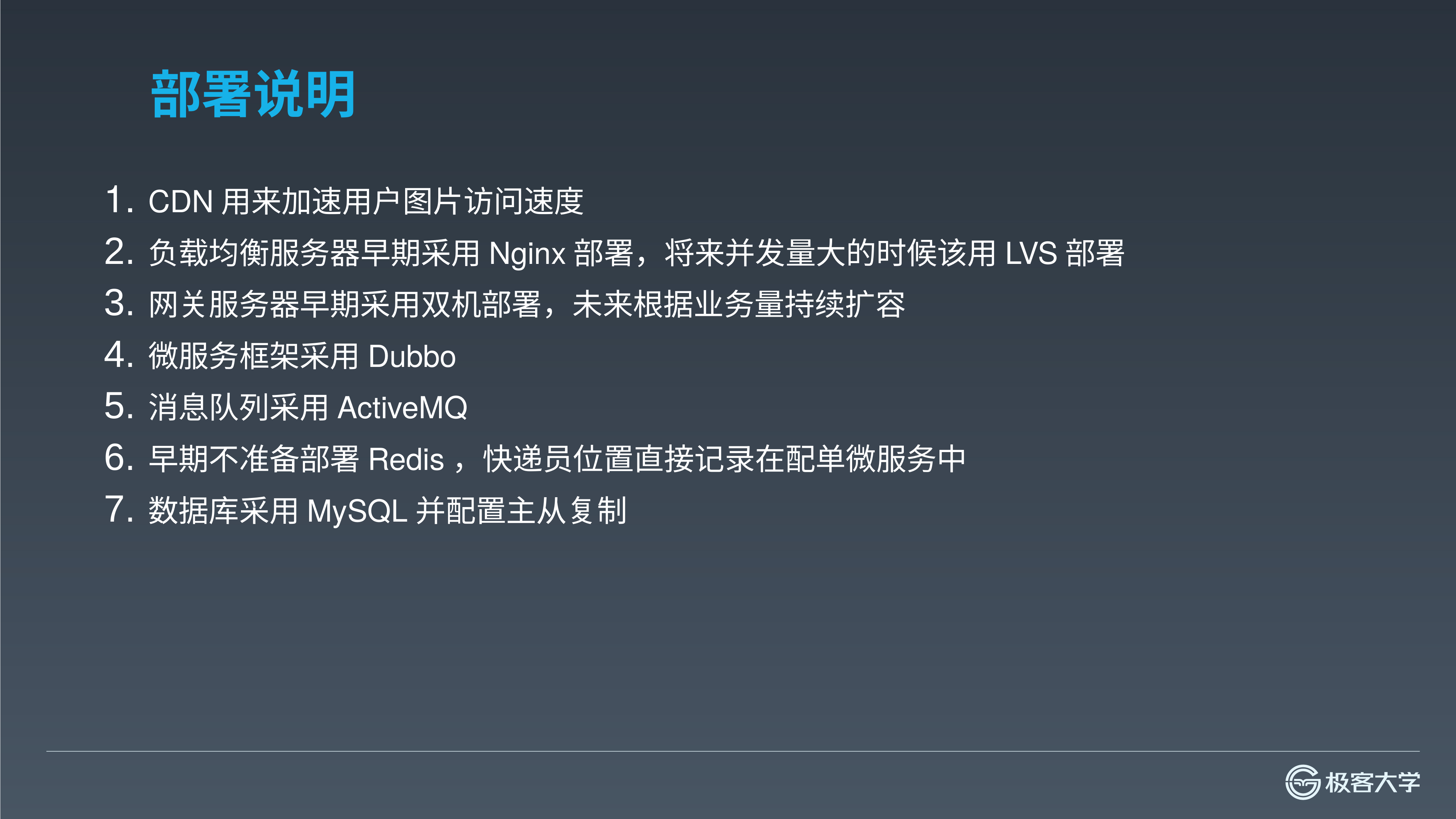

# 部署说明
CDN用来加速用户图片访问速度
负载均衡服务器早期采用Nginx部署，将来并发量大的时候该用LVS部署
网关服务器早期采用双机部署，未来根据业务量持续扩容
微服务框架采用Dubbo
消息队列采用ActiveMQ
早期不准备部署Redis，快递员位置直接记录在配单微服务中
数据库采用MySQL并配置主从复制